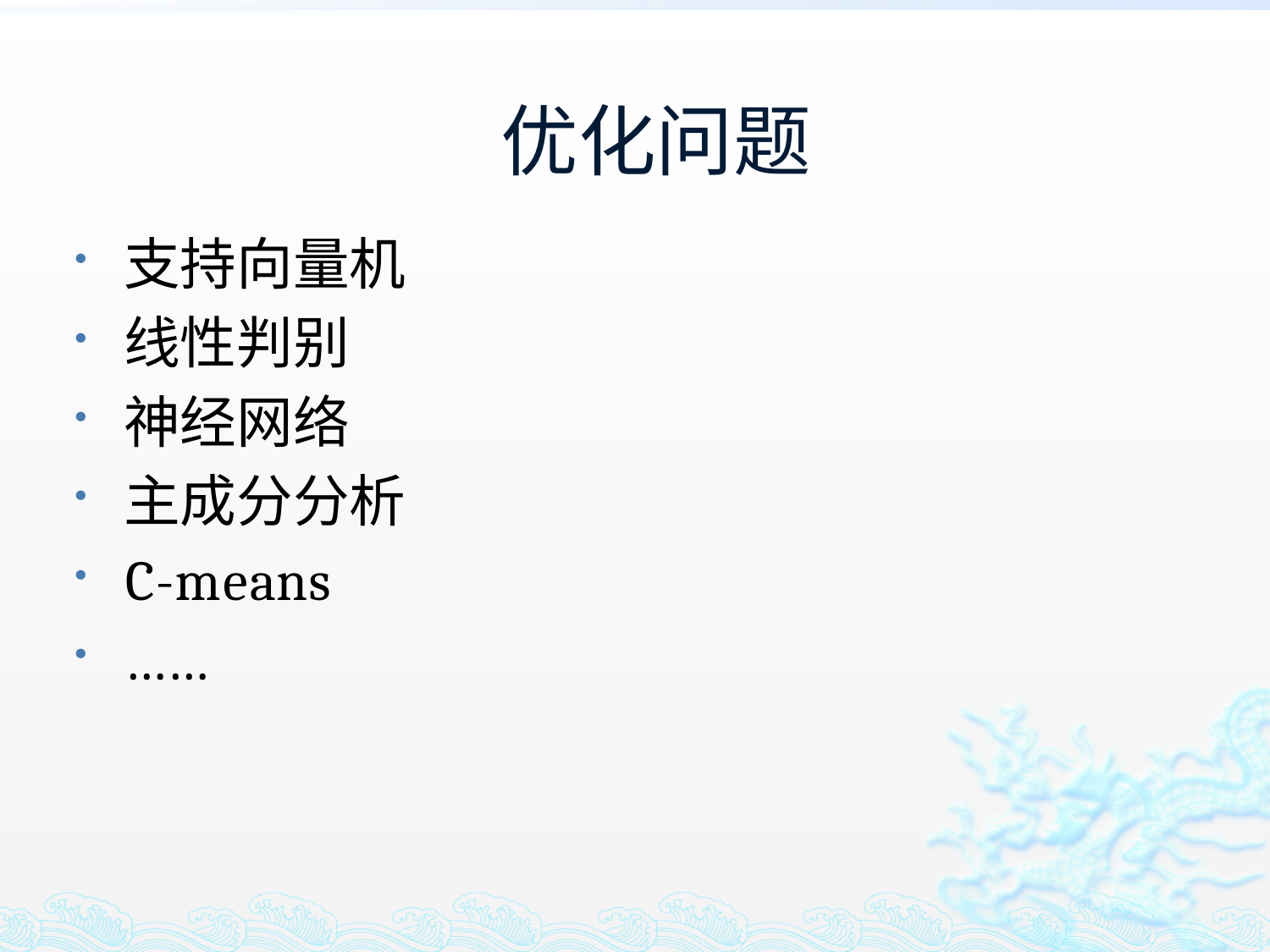

优化问题
支持向量机
线性判别
神经网络
主成分分析
C-means
……